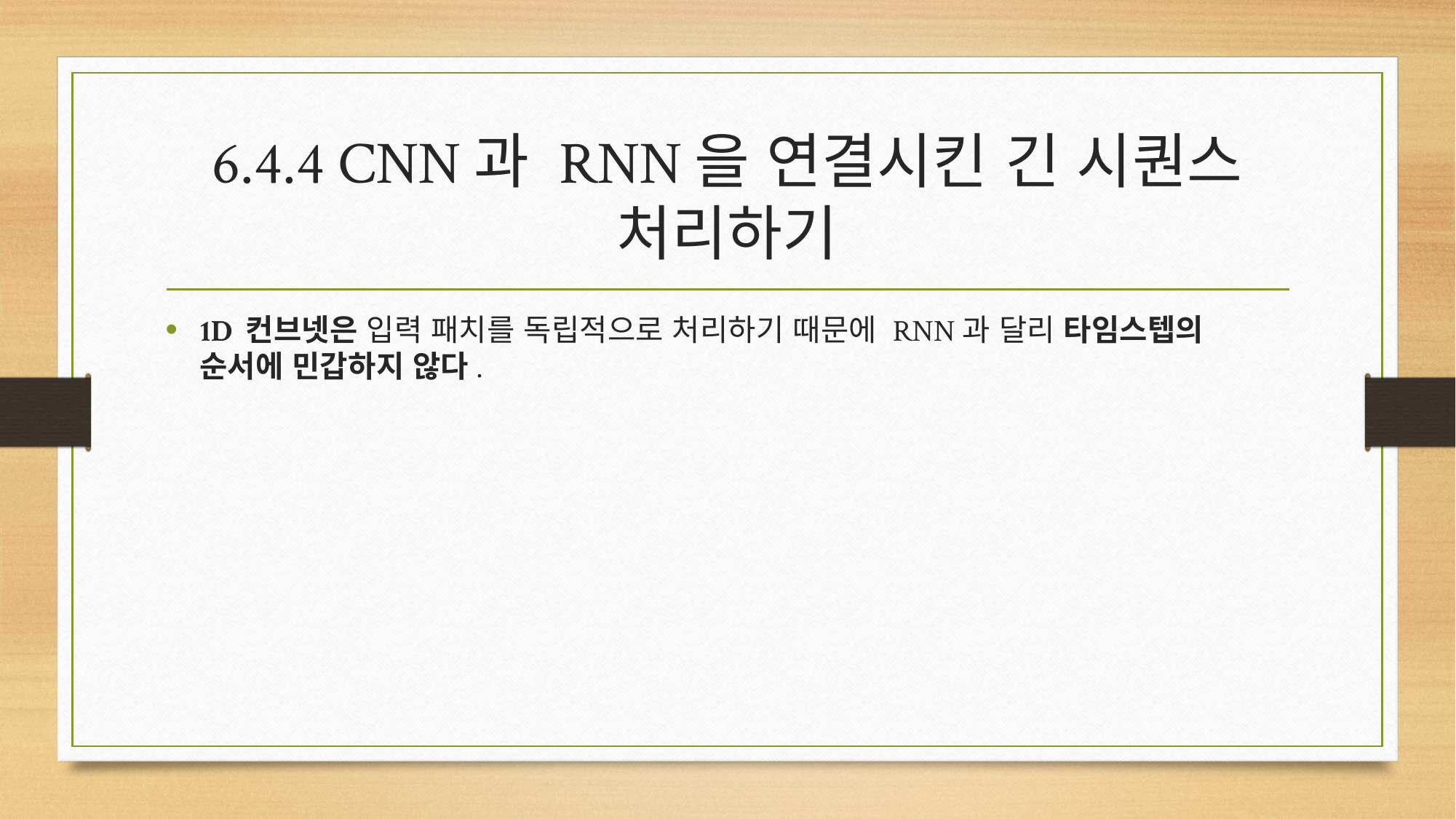

# 6.4.4 CNN과 RNN을 연결시킨 긴 시퀀스 처리하기
1D 컨브넷은 입력 패치를 독립적으로 처리하기 때문에 RNN과 달리 타임스텝의 순서에 민갑하지 않다.